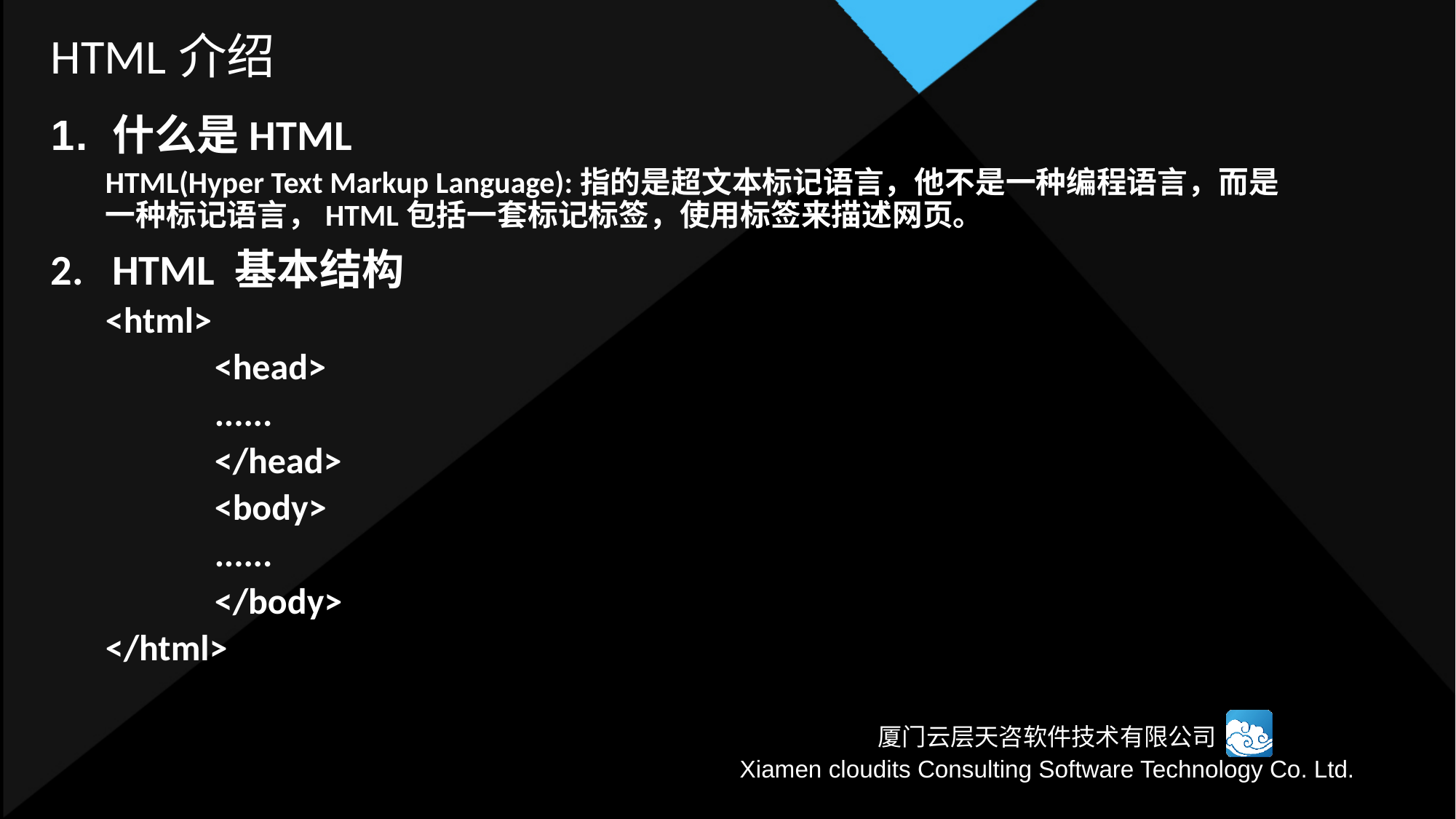

# HTML介绍
什么是HTML
HTML(Hyper Text Markup Language):指的是超文本标记语言，他不是一种编程语言，而是一种标记语言，HTML包括一套标记标签，使用标签来描述网页。
HTML 基本结构
<html>
	<head>
	......
	</head>
	<body>
	......
	</body>
</html>